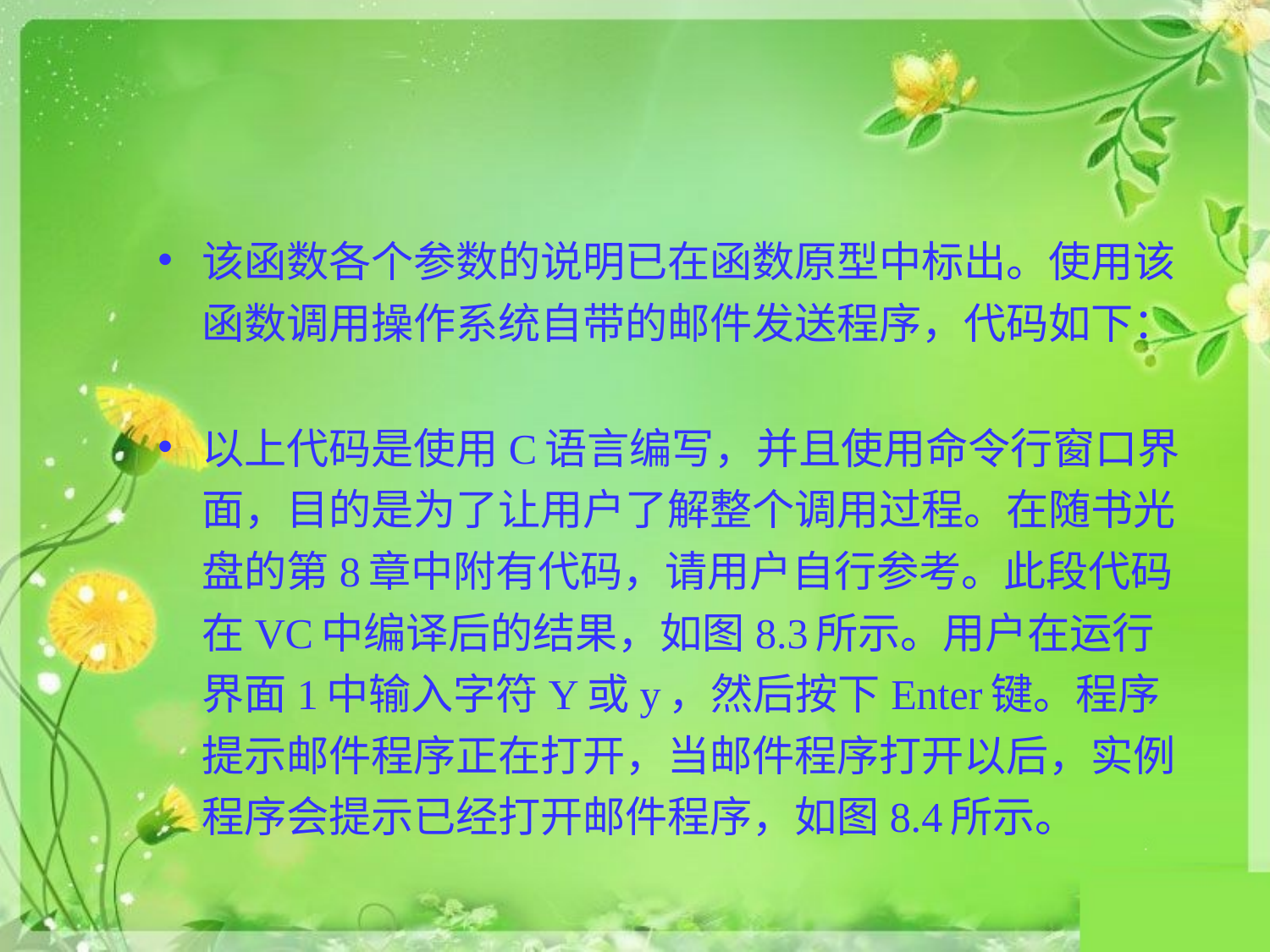

#
该函数各个参数的说明已在函数原型中标出。使用该函数调用操作系统自带的邮件发送程序，代码如下：

以上代码是使用C语言编写，并且使用命令行窗口界面，目的是为了让用户了解整个调用过程。在随书光盘的第8章中附有代码，请用户自行参考。此段代码在VC中编译后的结果，如图8.3所示。用户在运行界面1中输入字符Y或y，然后按下Enter键。程序提示邮件程序正在打开，当邮件程序打开以后，实例程序会提示已经打开邮件程序，如图8.4所示。